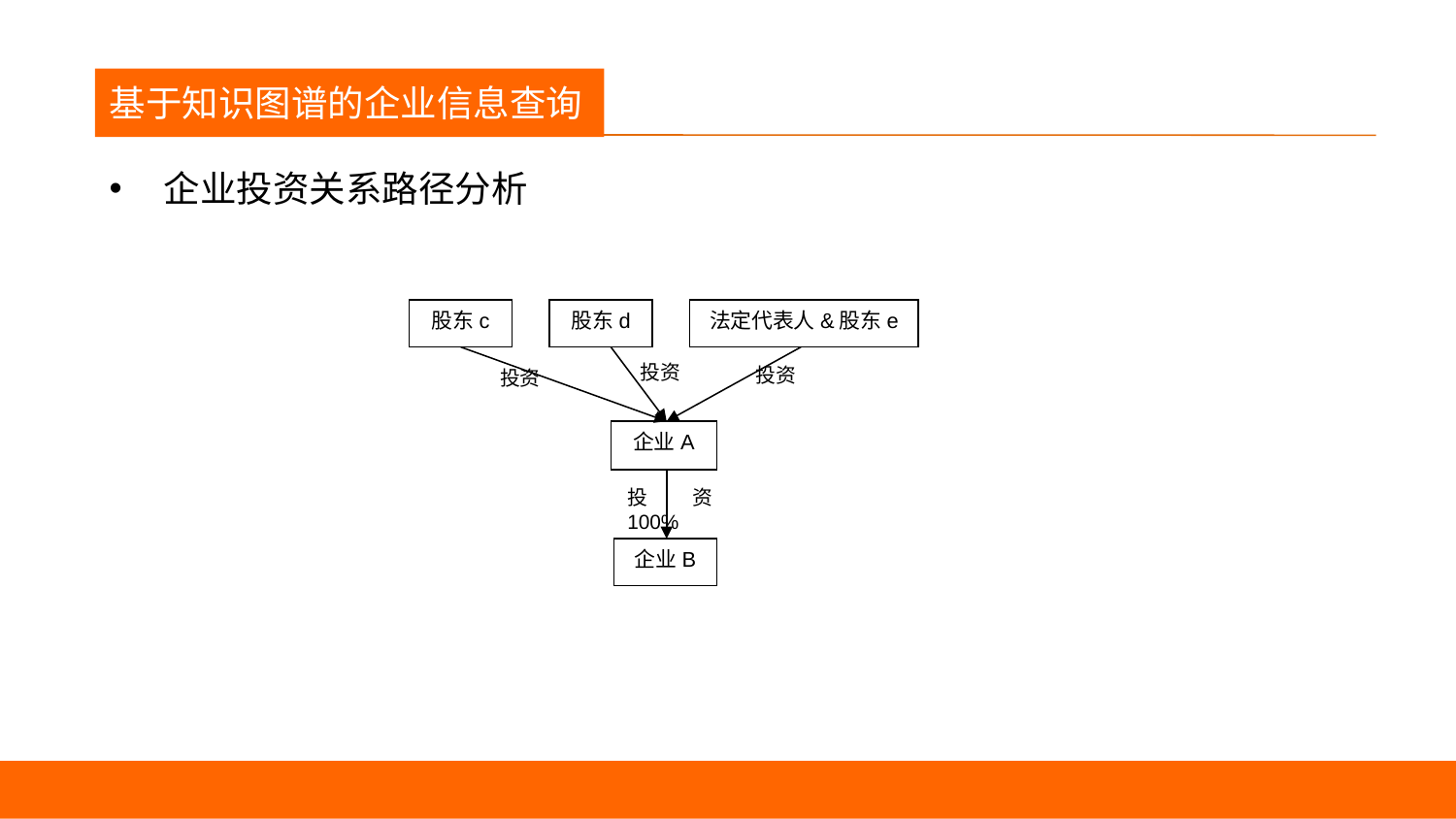

议程
基于知识图谱的企业信息查询

企业投资关系路径分析

股东c
股东d
法定代表人&股东e
企业A
企业B
投资
投资
投资
投资100%